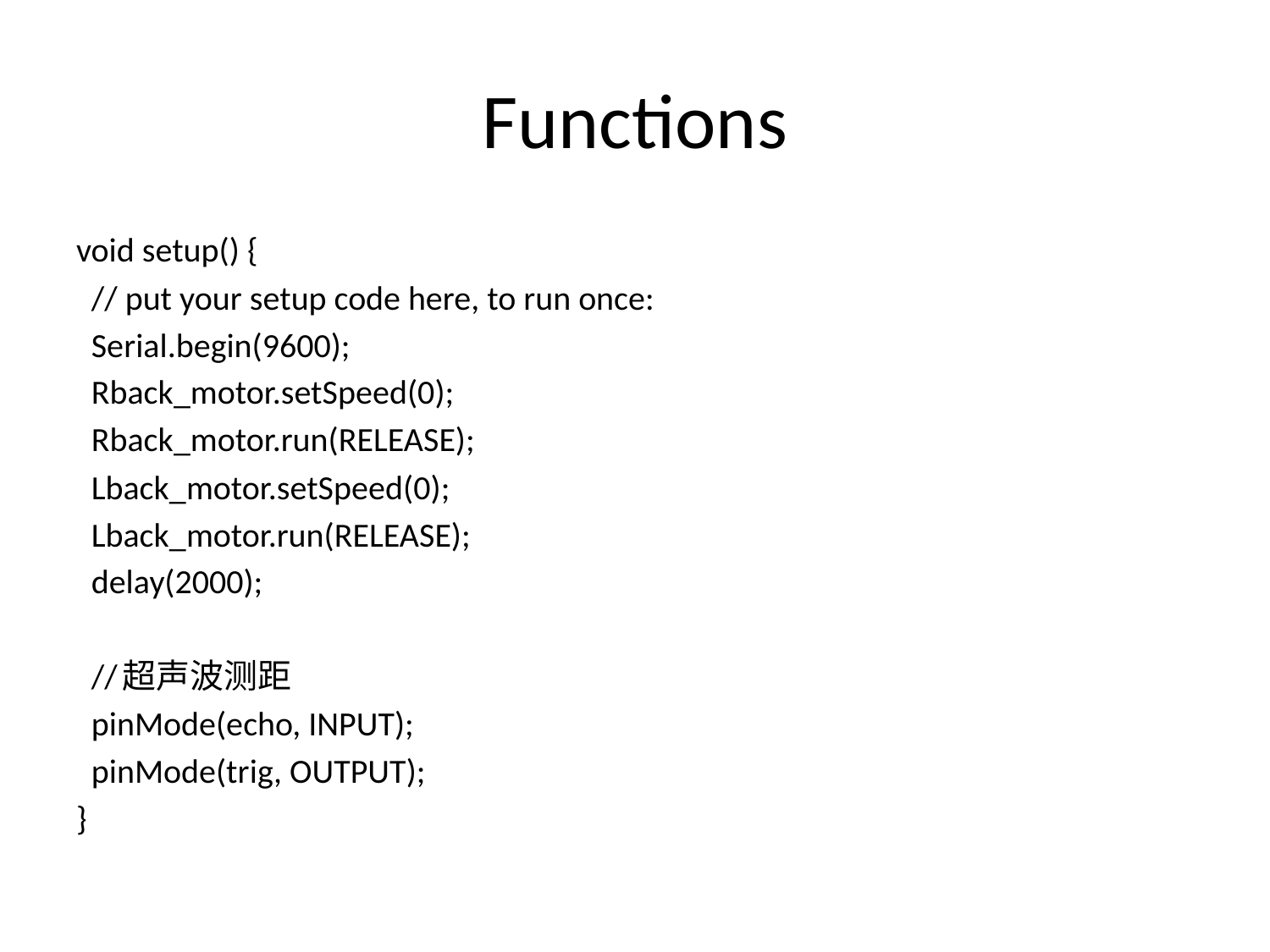

# Functions
void setup() {
  // put your setup code here, to run once:
  Serial.begin(9600);
  Rback_motor.setSpeed(0);
  Rback_motor.run(RELEASE);
  Lback_motor.setSpeed(0);
  Lback_motor.run(RELEASE);
  delay(2000);

  //超声波测距
  pinMode(echo, INPUT);
  pinMode(trig, OUTPUT);
}